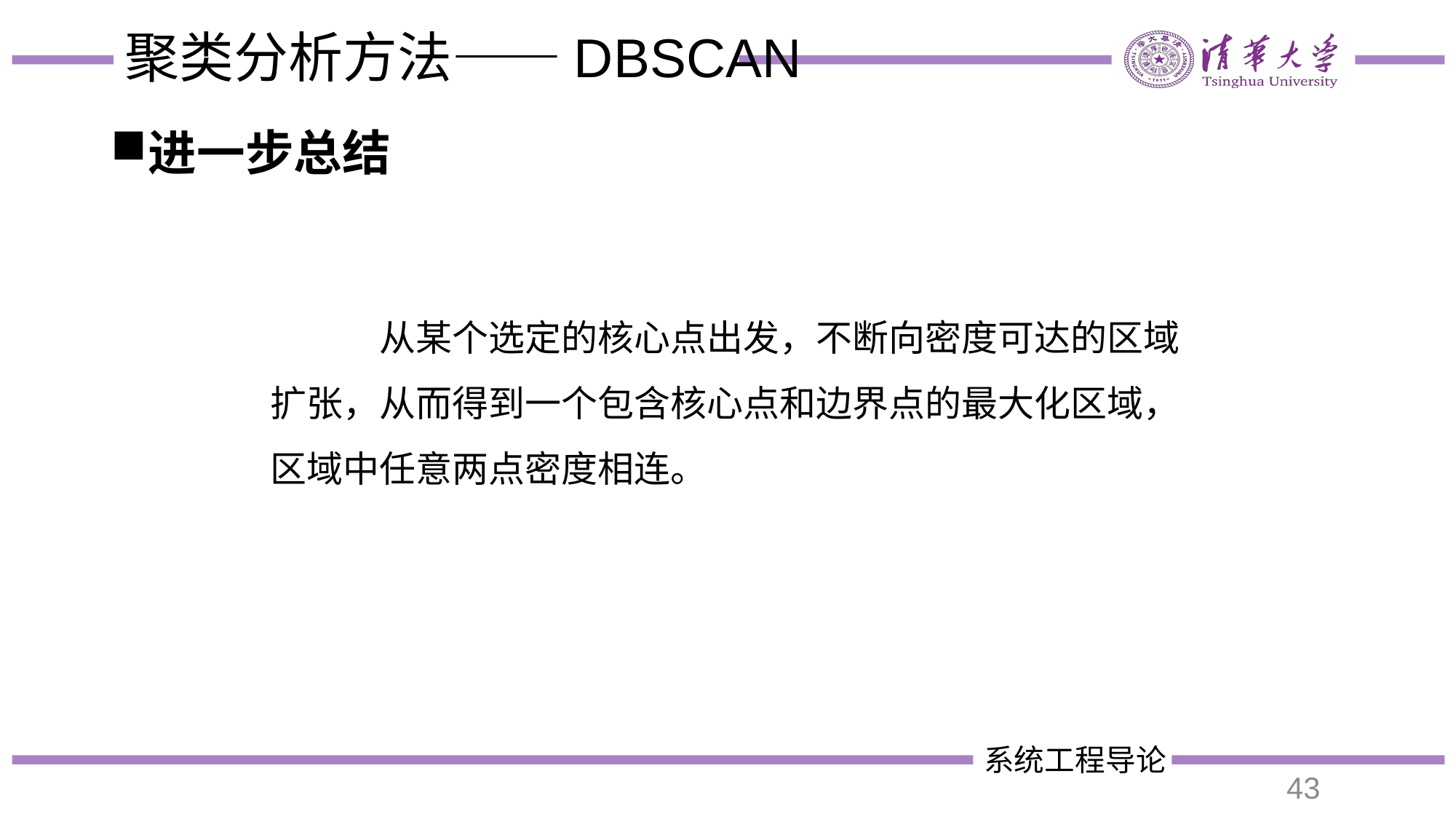

# 聚类分析方法——DBSCAN
进一步总结
	从某个选定的核心点出发，不断向密度可达的区域扩张，从而得到一个包含核心点和边界点的最大化区域，区域中任意两点密度相连。
43